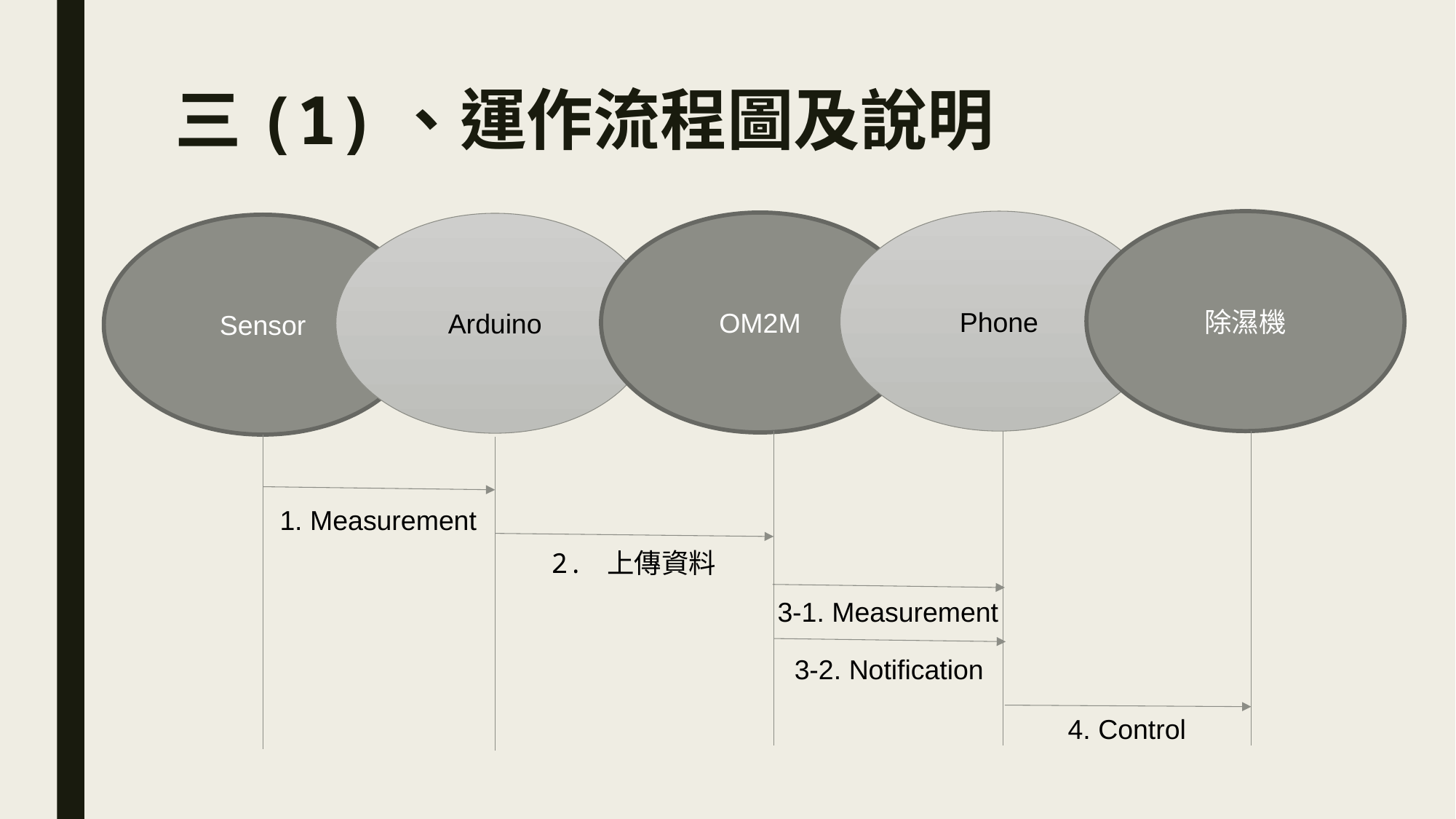

# 三(1)、運作流程圖及說明
Phone
除濕機
OM2M
Arduino
Sensor
1. Measurement
2. 上傳資料
3-1. Measurement
3-2. Notification
4. Control